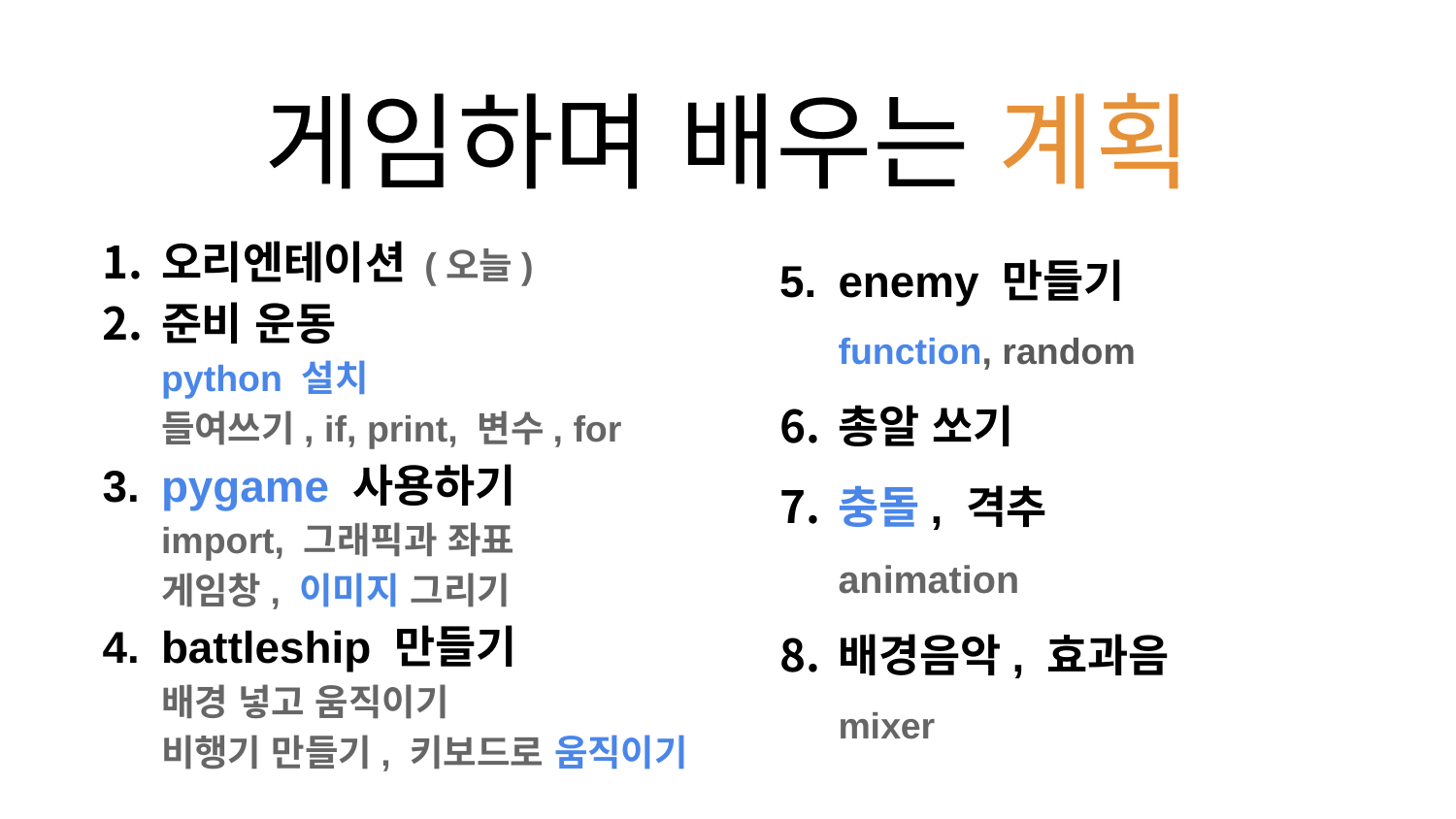

# 게임하며 배우는 계획
오리엔테이션 (오늘)
준비 운동
python 설치
들여쓰기, if, print, 변수, for
pygame 사용하기
import, 그래픽과 좌표
게임창, 이미지 그리기
battleship 만들기
배경 넣고 움직이기
비행기 만들기, 키보드로 움직이기
enemy 만들기
function, random
총알 쏘기
충돌, 격추
animation
배경음악, 효과음
mixer